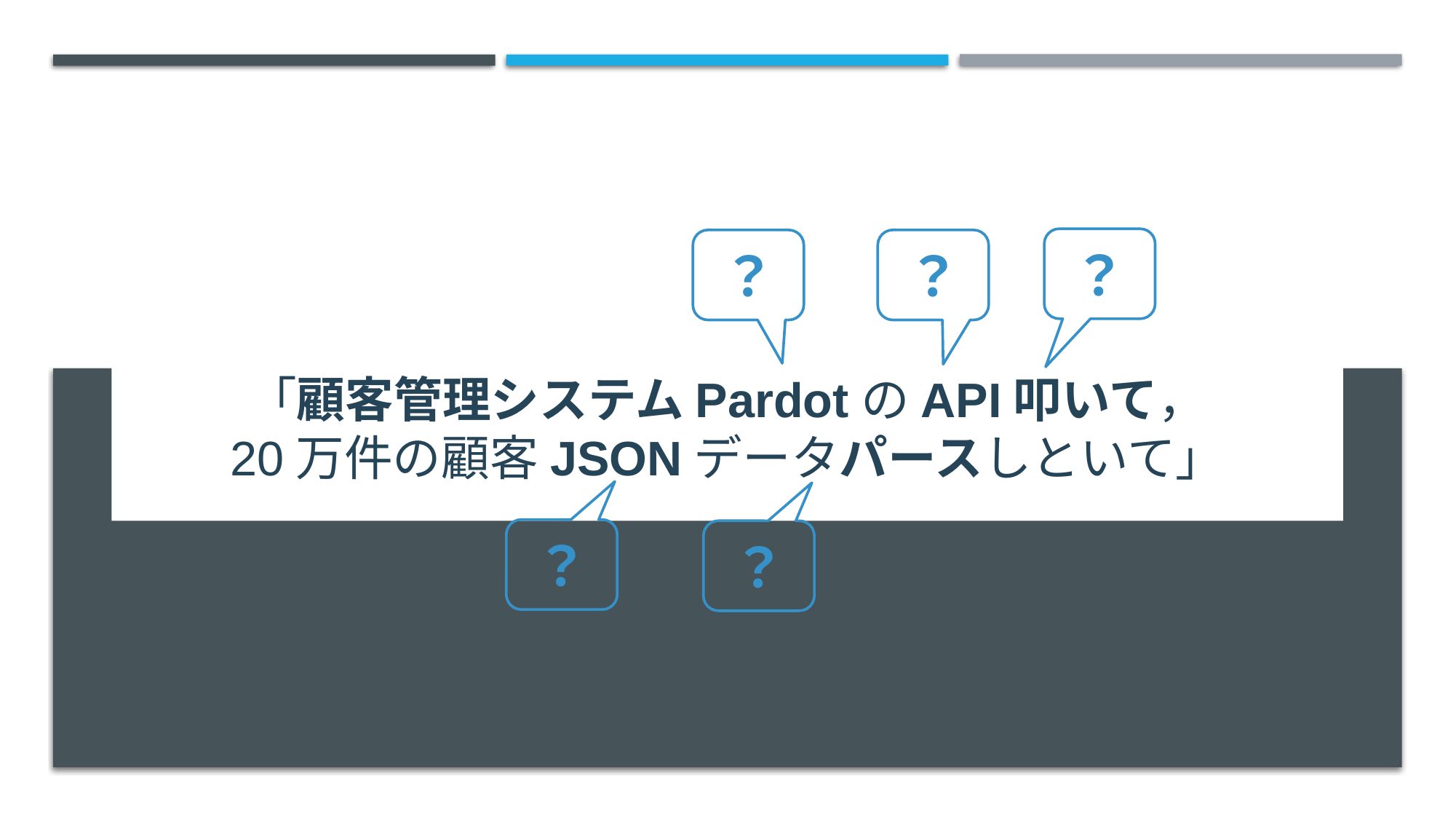

？
？
？
「顧客管理システムPardotのAPI叩いて，
20万件の顧客JSONデータパースしといて」
？
？